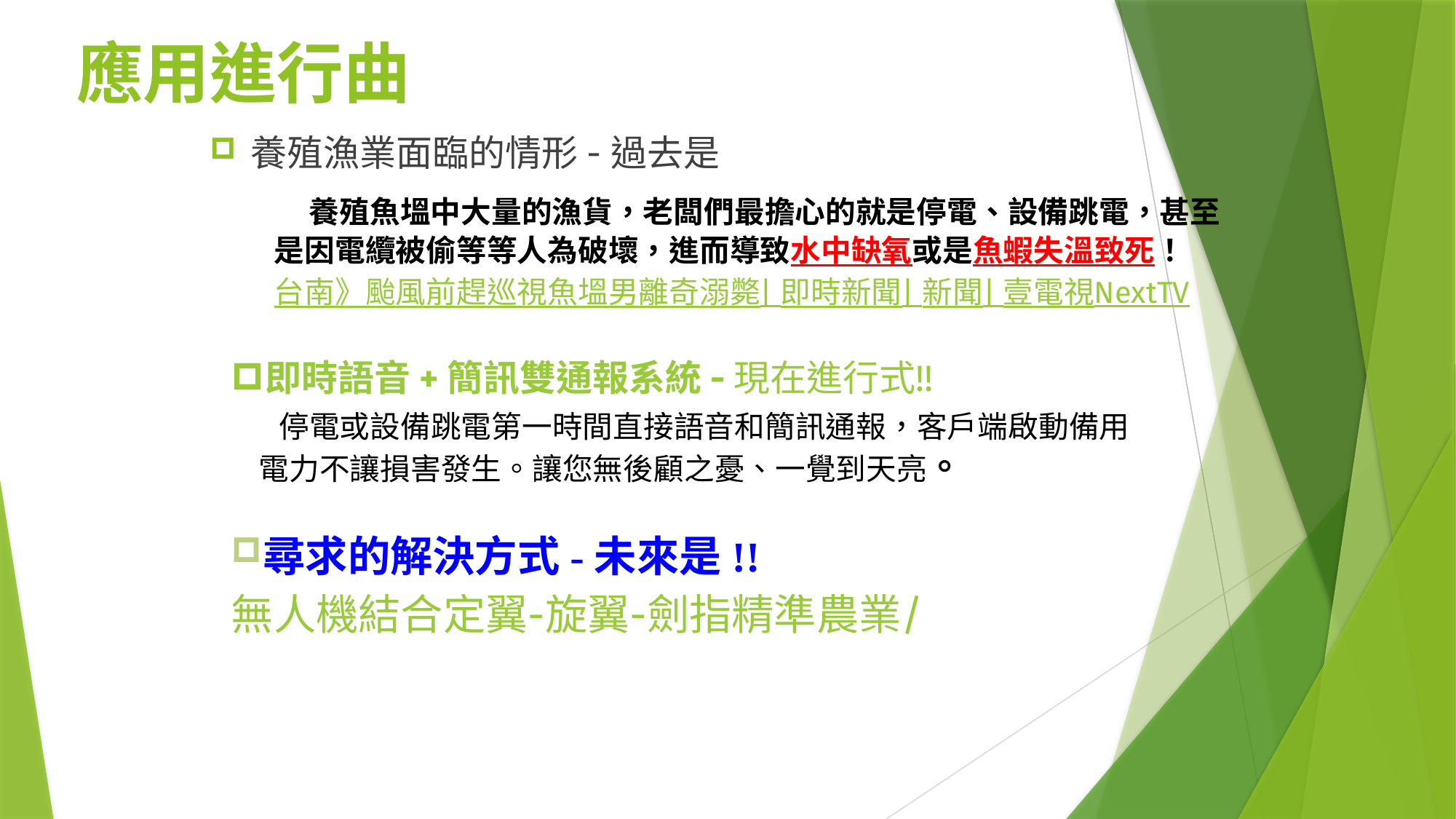

# 應用進行曲
養殖漁業面臨的情形-過去是
    養殖魚塭中大量的漁貨，老闆們最擔心的就是停電、設備跳電，甚至是因電纜被偷等等人為破壞，進而導致水中缺氧或是魚蝦失溫致死！
台南》颱風前趕巡視魚塭男離奇溺斃| 即時新聞| 新聞| 壹電視NextTV

即時語音+簡訊雙通報系統-現在進行式!!
      停電或設備跳電第一時間直接語音和簡訊通報，客戶端啟動備用
   電力不讓損害發生。讓您無後顧之憂、一覺到天亮。
尋求的解決方式-未來是!!
無人機結合定翼-旋翼-劍指精準農業/